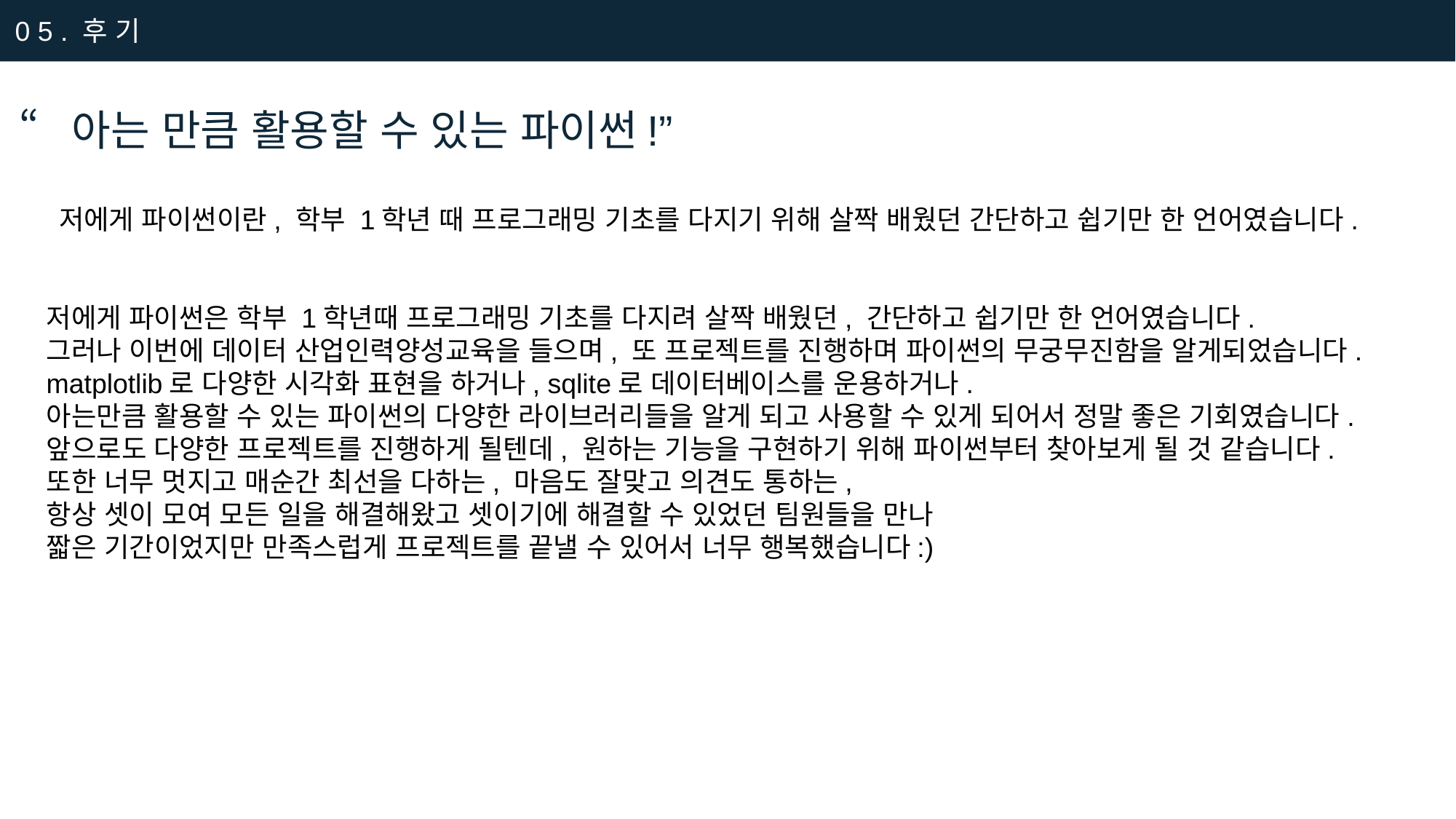

0 5 . 후 기
“아는 만큼 활용할 수 있는 파이썬!”
 저에게 파이썬이란, 학부 1학년 때 프로그래밍 기초를 다지기 위해 살짝 배웠던 간단하고 쉽기만 한 언어였습니다.

저에게 파이썬은 학부 1학년때 프로그래밍 기초를 다지려 살짝 배웠던, 간단하고 쉽기만 한 언어였습니다.
그러나 이번에 데이터 산업인력양성교육을 들으며, 또 프로젝트를 진행하며 파이썬의 무궁무진함을 알게되었습니다.
matplotlib로 다양한 시각화 표현을 하거나, sqlite로 데이터베이스를 운용하거나.
아는만큼 활용할 수 있는 파이썬의 다양한 라이브러리들을 알게 되고 사용할 수 있게 되어서 정말 좋은 기회였습니다.
앞으로도 다양한 프로젝트를 진행하게 될텐데, 원하는 기능을 구현하기 위해 파이썬부터 찾아보게 될 것 같습니다.
또한 너무 멋지고 매순간 최선을 다하는, 마음도 잘맞고 의견도 통하는,
항상 셋이 모여 모든 일을 해결해왔고 셋이기에 해결할 수 있었던 팀원들을 만나
짧은 기간이었지만 만족스럽게 프로젝트를 끝낼 수 있어서 너무 행복했습니다:)